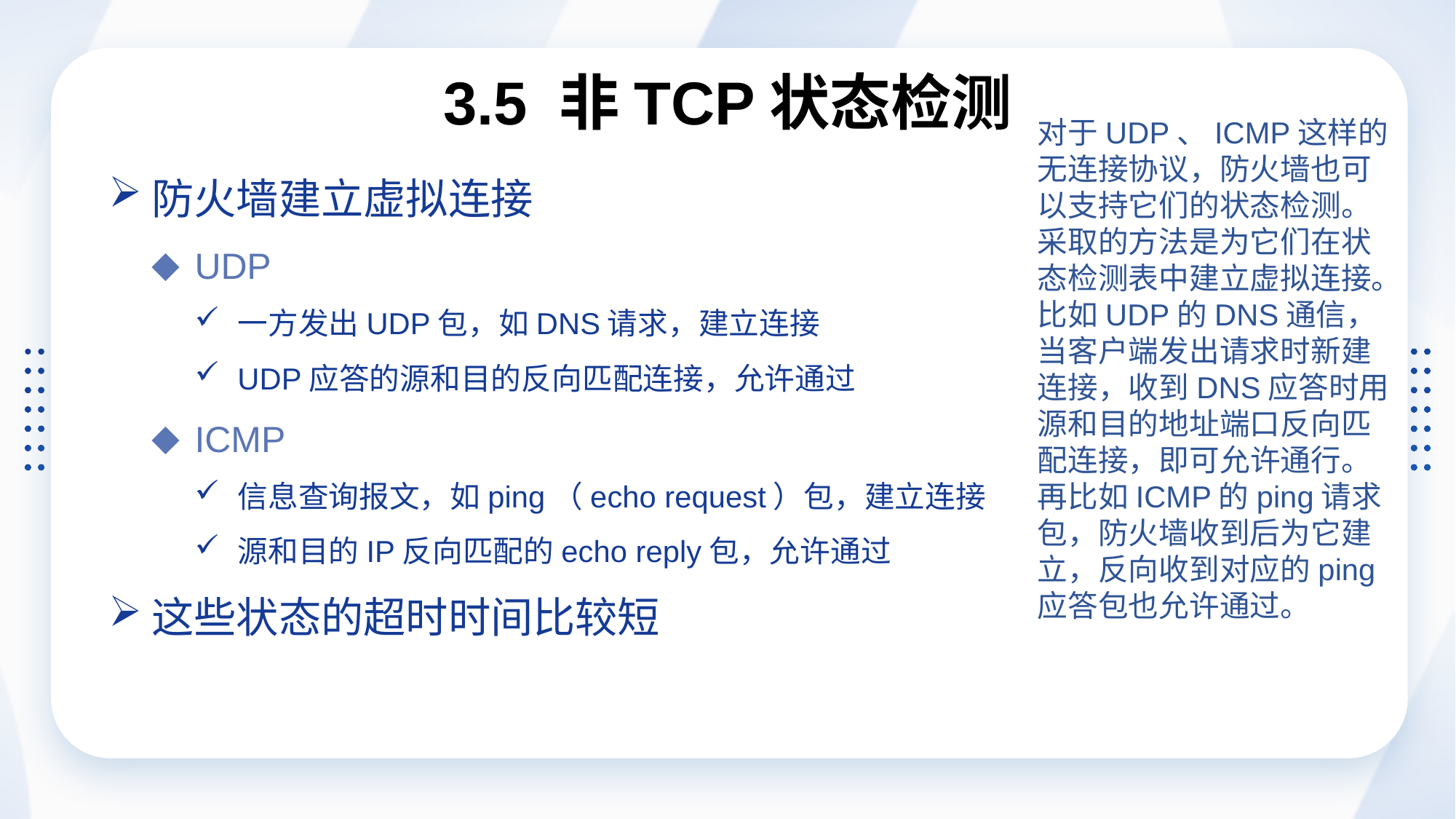

# 3.5 非TCP状态检测
对于UDP、ICMP这样的无连接协议，防火墙也可以支持它们的状态检测。采取的方法是为它们在状态检测表中建立虚拟连接。
比如UDP的DNS通信，当客户端发出请求时新建连接，收到DNS应答时用源和目的地址端口反向匹配连接，即可允许通行。
再比如ICMP的ping请求包，防火墙收到后为它建立，反向收到对应的ping应答包也允许通过。

防火墙建立虚拟连接
UDP
一方发出UDP包，如DNS请求，建立连接
UDP应答的源和目的反向匹配连接，允许通过
ICMP
信息查询报文，如ping（echo request）包，建立连接
源和目的IP反向匹配的echo reply包，允许通过
这些状态的超时时间比较短